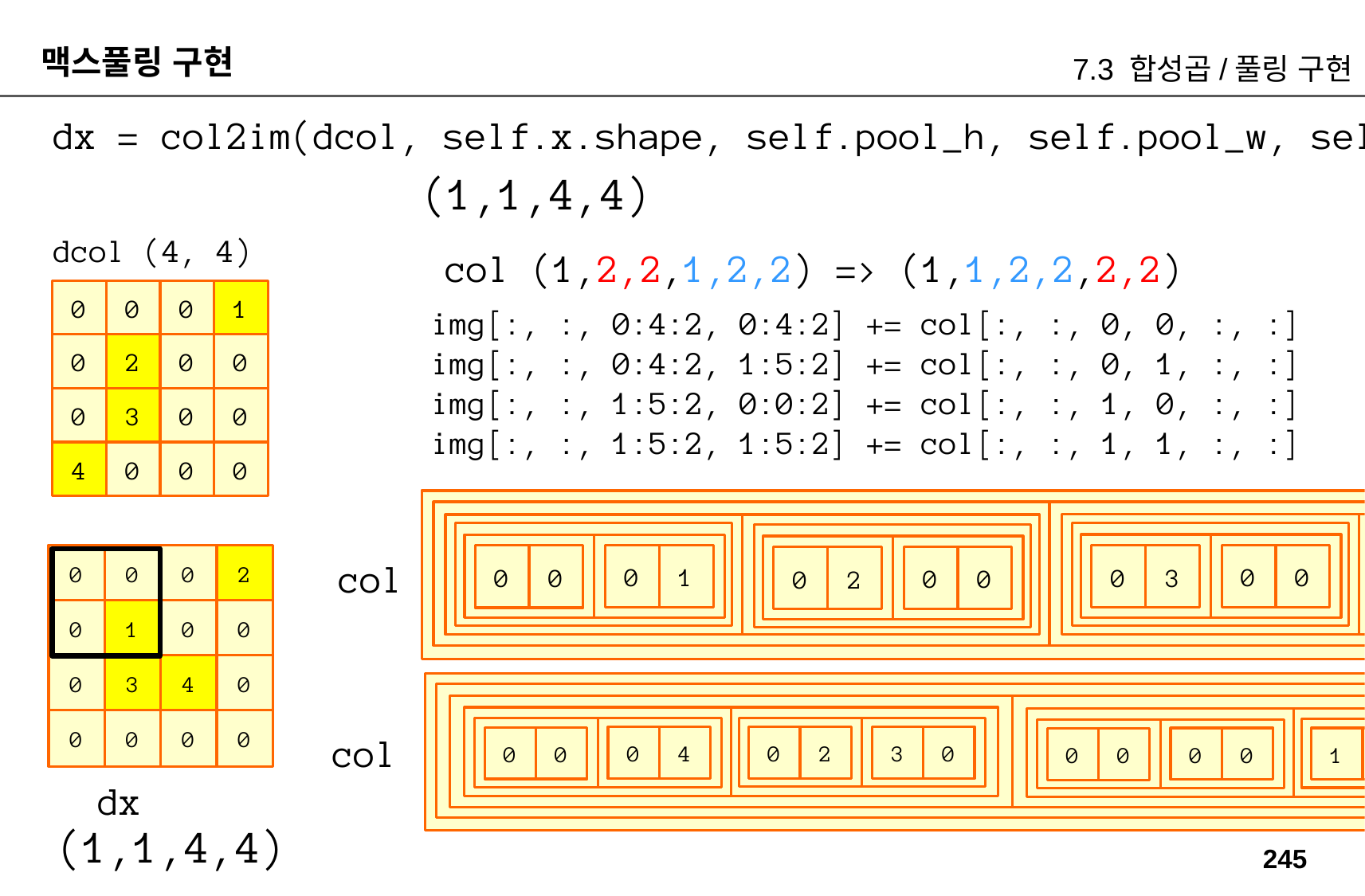

맥스풀링 구현
7.3 합성곱/풀링 구현
dx = col2im(dcol, self.x.shape, self.pool_h, self.pool_w, self.stride, self.pad)
(1,1,4,4)
dcol (4, 4)
col (1,2,2,1,2,2) => (1,1,2,2,2,2)
0
0
0
1
img[:, :, 0:4:2, 0:4:2] += col[:, :, 0, 0, :, :]
img[:, :, 0:4:2, 1:5:2] += col[:, :, 0, 1, :, :]
img[:, :, 1:5:2, 0:0:2] += col[:, :, 1, 0, :, :]
img[:, :, 1:5:2, 1:5:2] += col[:, :, 1, 1, :, :]
0
2
0
0
0
3
0
0
4
0
0
0

0
0
0
2
0
1
0
0
0
3
4
0
0
0
0
0
0
0
0
1
0
3
0
0
0
0
0
0
4
0
0
2
col

col
3
0
0
4
0
2
0
0
0
0
0
0
1
0
0
0
dx
(1,1,4,4)